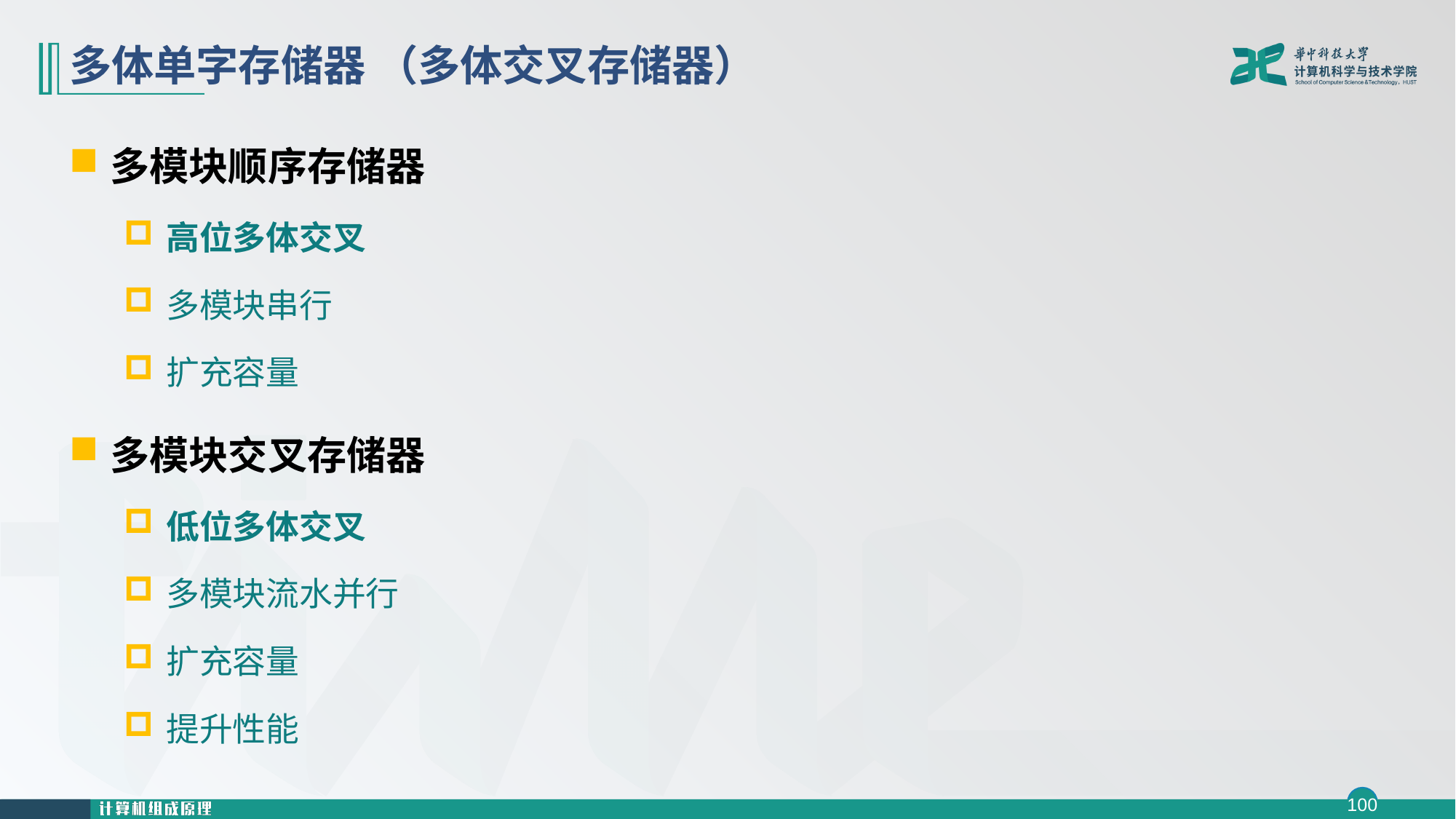

# 多体单字存储器 （多体交叉存储器）
多模块顺序存储器
高位多体交叉
多模块串行
扩充容量
多模块交叉存储器
低位多体交叉
多模块流水并行
扩充容量
提升性能